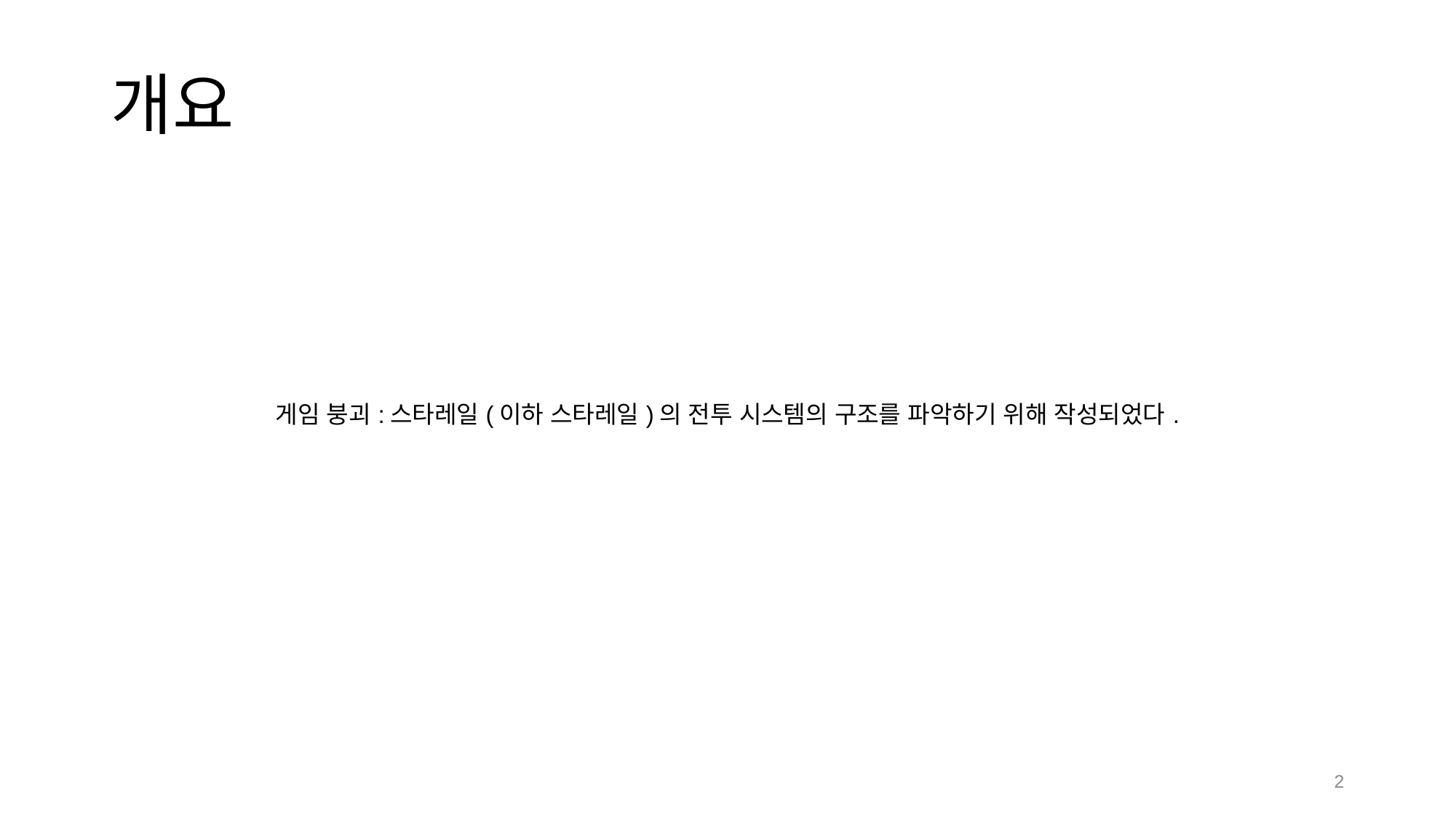

# 개요
| 게임 붕괴:스타레일(이하 스타레일)의 전투 시스템의 구조를 파악하기 위해 작성되었다. |
| --- |
2